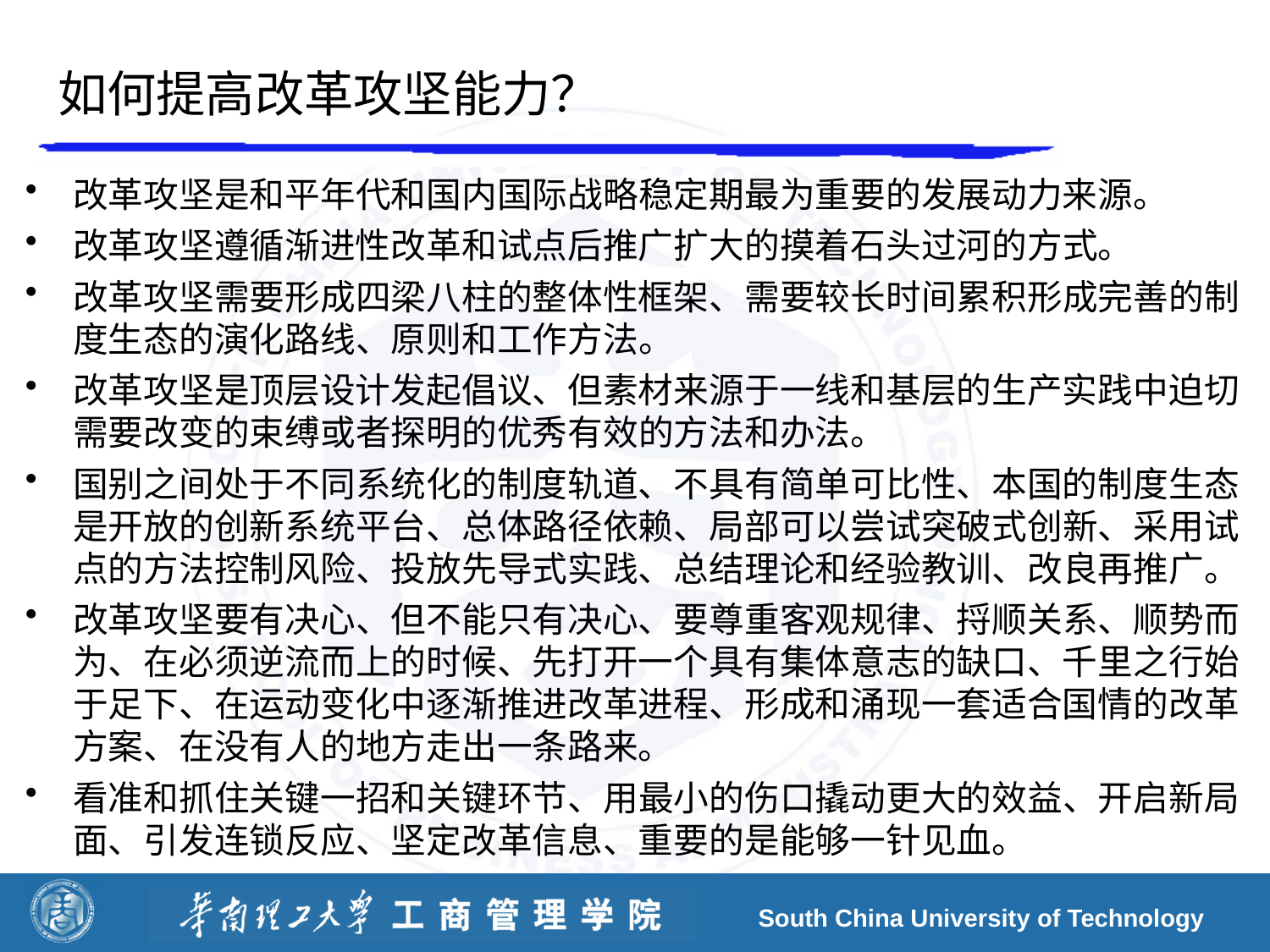

# 如何提高改革攻坚能力？
改革攻坚是和平年代和国内国际战略稳定期最为重要的发展动力来源。
改革攻坚遵循渐进性改革和试点后推广扩大的摸着石头过河的方式。
改革攻坚需要形成四梁八柱的整体性框架、需要较长时间累积形成完善的制度生态的演化路线、原则和工作方法。
改革攻坚是顶层设计发起倡议、但素材来源于一线和基层的生产实践中迫切需要改变的束缚或者探明的优秀有效的方法和办法。
国别之间处于不同系统化的制度轨道、不具有简单可比性、本国的制度生态是开放的创新系统平台、总体路径依赖、局部可以尝试突破式创新、采用试点的方法控制风险、投放先导式实践、总结理论和经验教训、改良再推广。
改革攻坚要有决心、但不能只有决心、要尊重客观规律、捋顺关系、顺势而为、在必须逆流而上的时候、先打开一个具有集体意志的缺口、千里之行始于足下、在运动变化中逐渐推进改革进程、形成和涌现一套适合国情的改革方案、在没有人的地方走出一条路来。
看准和抓住关键一招和关键环节、用最小的伤口撬动更大的效益、开启新局面、引发连锁反应、坚定改革信息、重要的是能够一针见血。

South China University of Technology